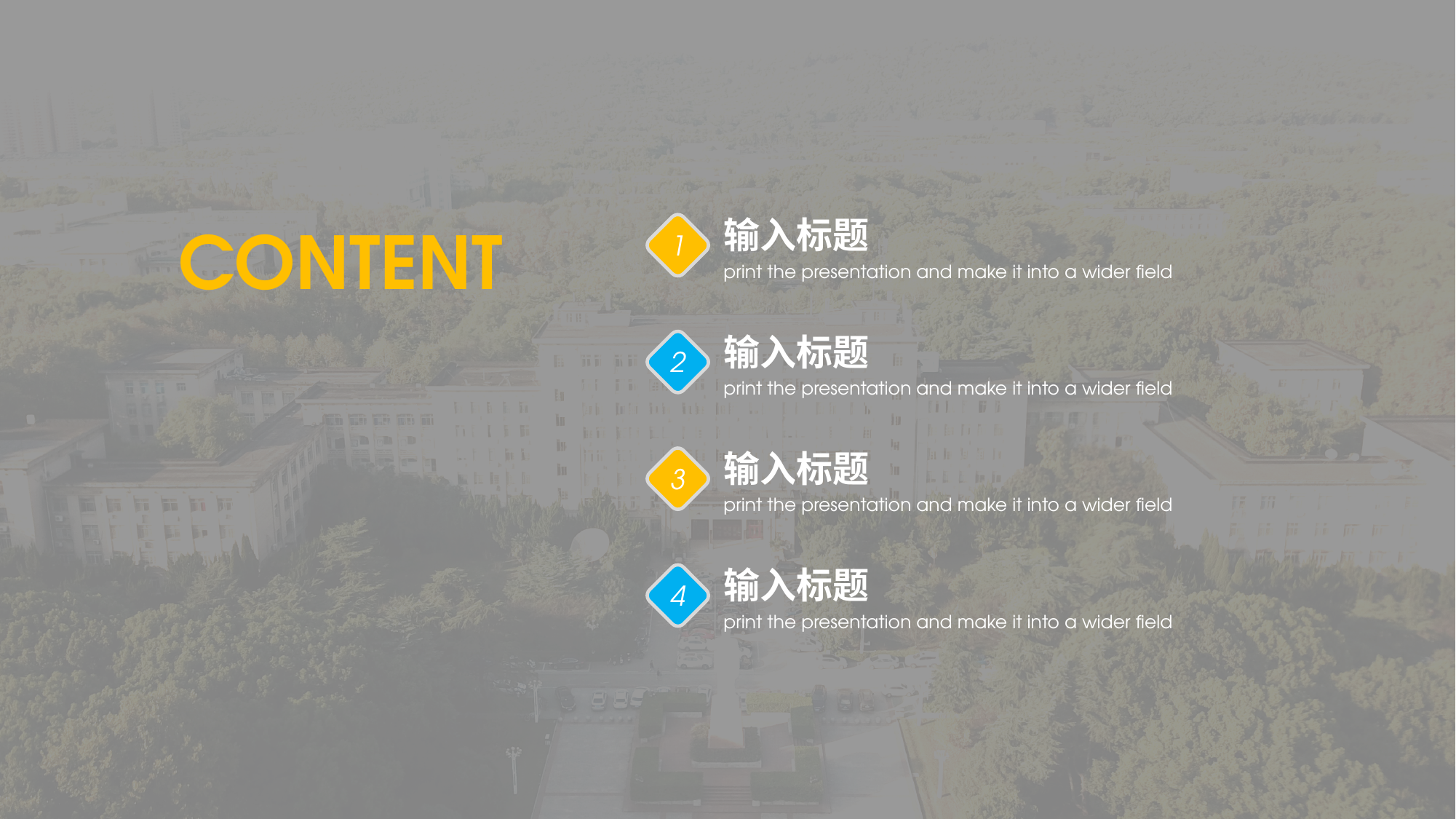

输入标题
print the presentation and make it into a wider field
CONTENT

1
输入标题
print the presentation and make it into a wider field

2
输入标题
print the presentation and make it into a wider field

3
输入标题
print the presentation and make it into a wider field

4